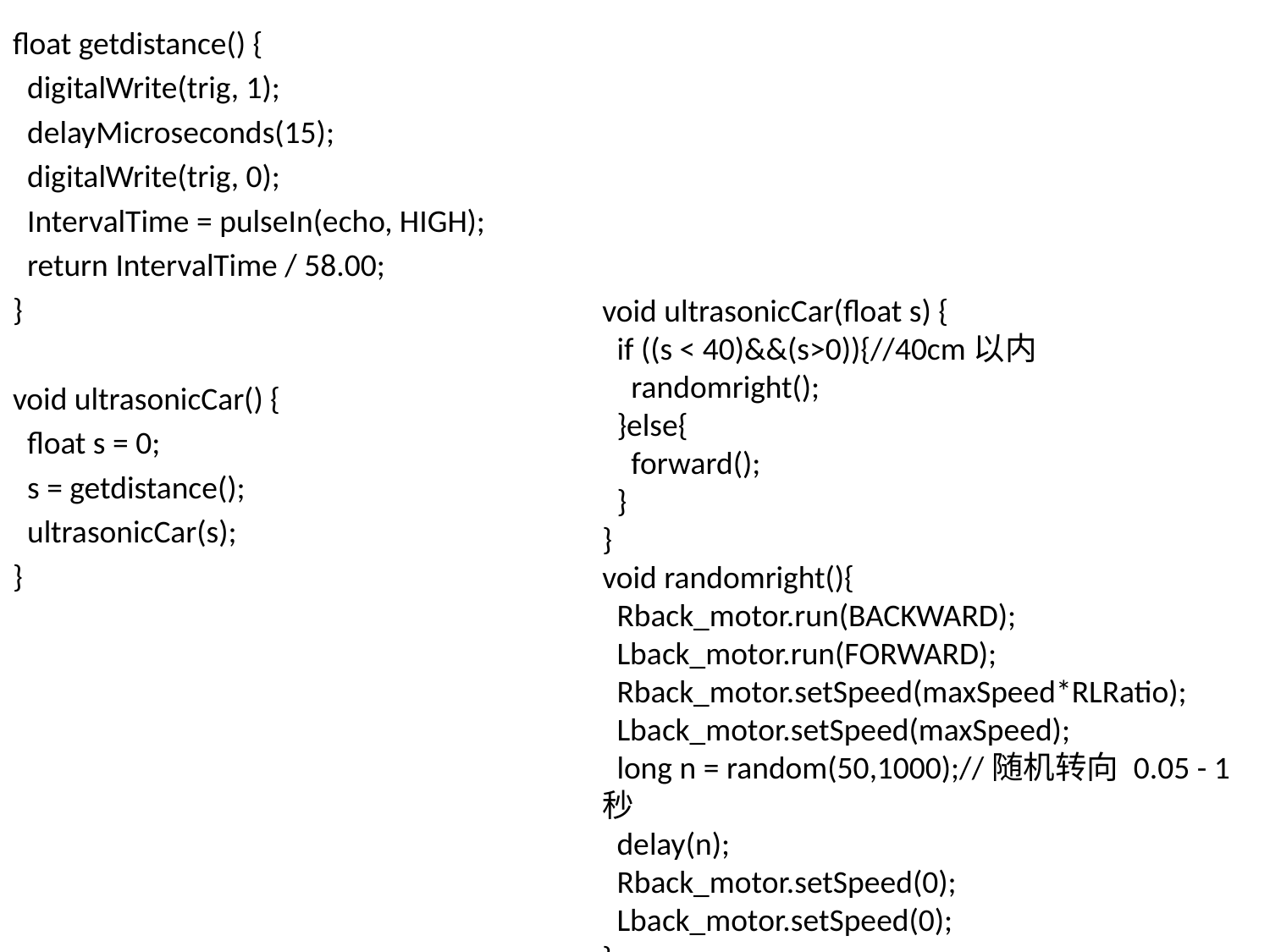

float getdistance() {
  digitalWrite(trig, 1);
  delayMicroseconds(15);
  digitalWrite(trig, 0);
  IntervalTime = pulseIn(echo, HIGH);
  return IntervalTime / 58.00;
}

void ultrasonicCar() {
  float s = 0;
  s = getdistance();
  ultrasonicCar(s);
}

void ultrasonicCar(float s) {
  if ((s < 40)&&(s>0)){//40cm以内
    randomright();
  }else{
    forward();
  }
}
void randomright(){
  Rback_motor.run(BACKWARD);
  Lback_motor.run(FORWARD);
  Rback_motor.setSpeed(maxSpeed*RLRatio);
  Lback_motor.setSpeed(maxSpeed);
  long n = random(50,1000);//随机转向 0.05 - 1秒
  delay(n);
  Rback_motor.setSpeed(0);
  Lback_motor.setSpeed(0);
}